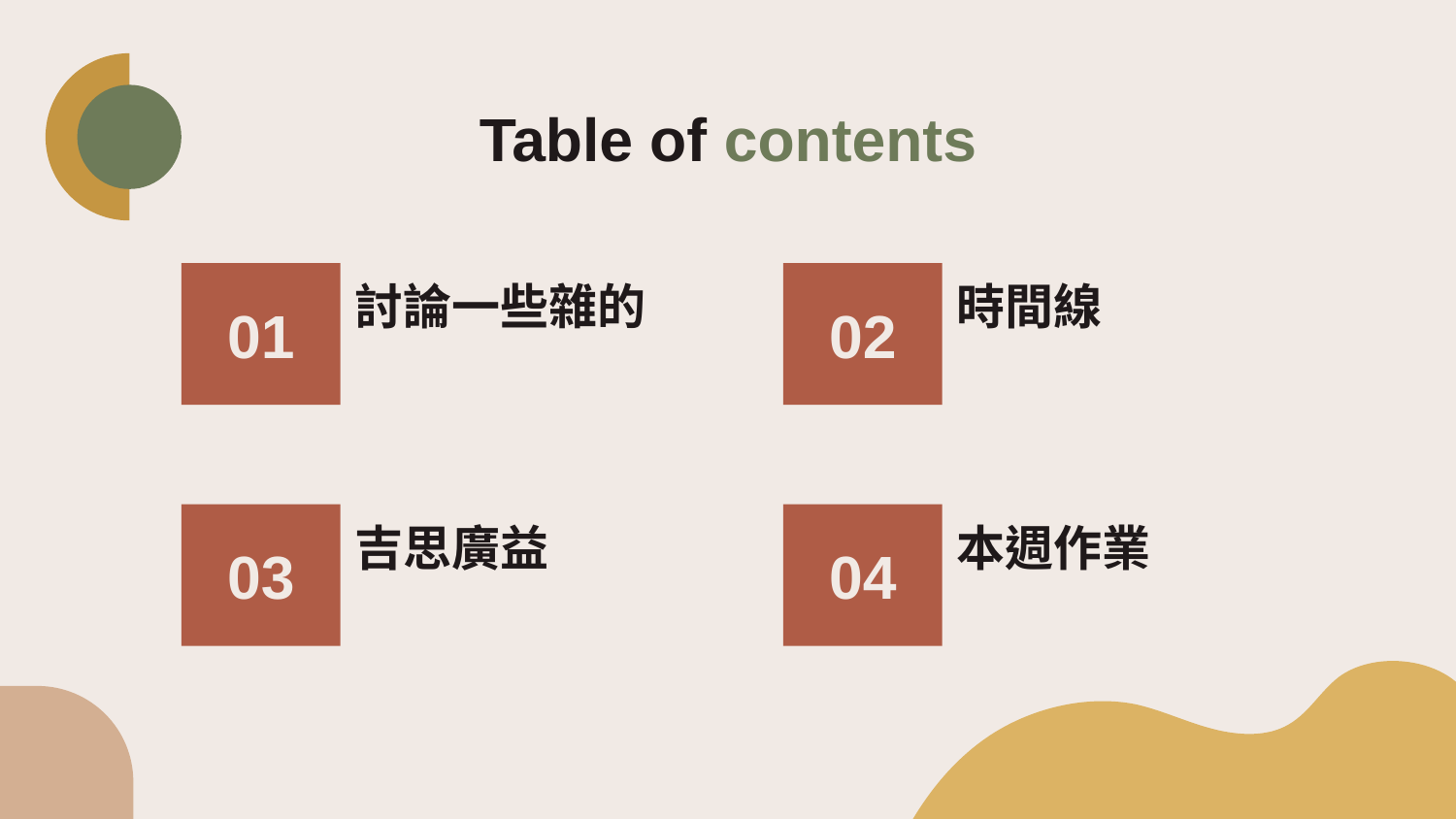

# Table of contents
02
01
討論一些雜的
時間線

03
04
吉思廣益
本週作業